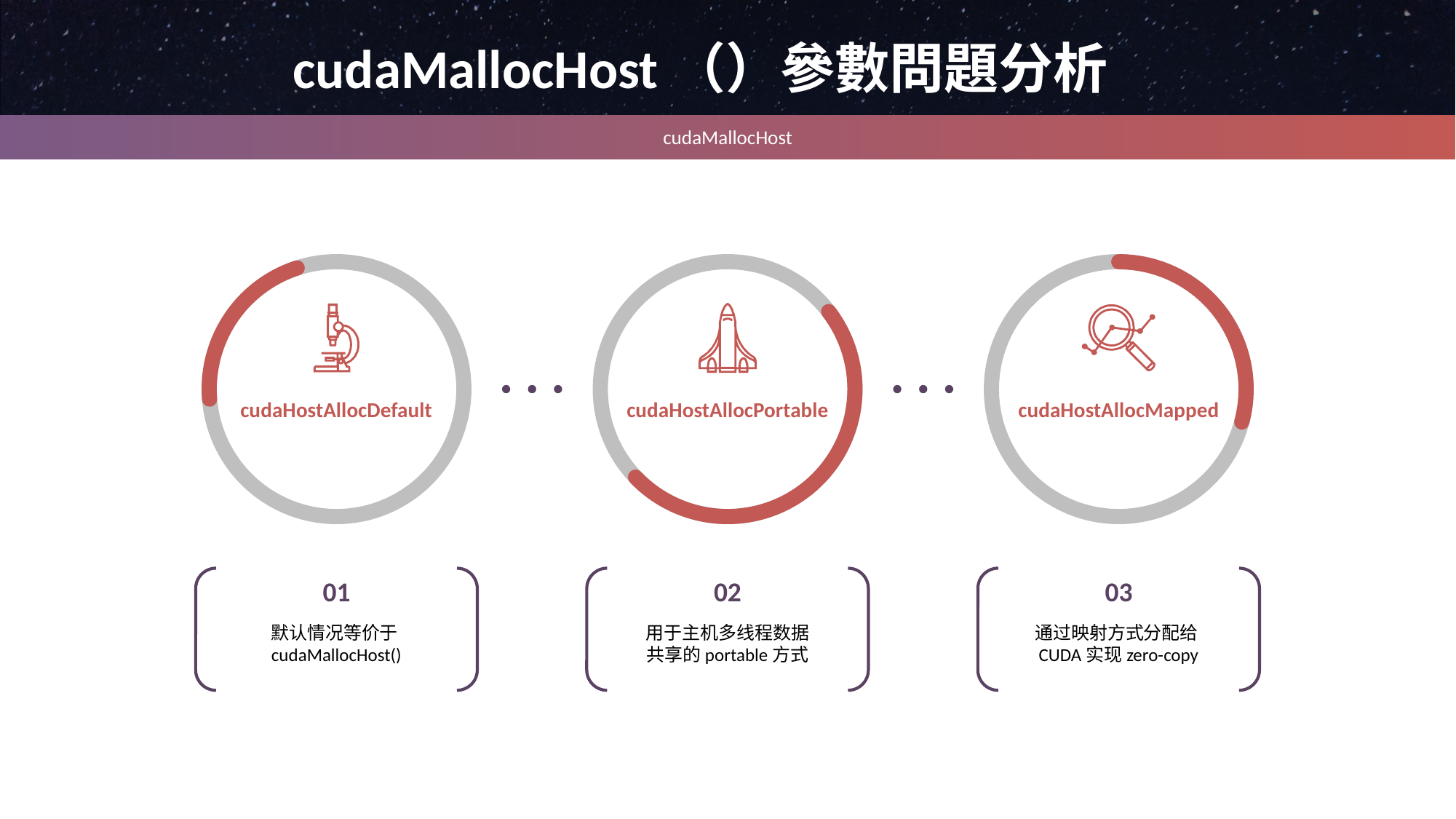

cudaMallocHost（）參數問題分析
cudaMallocHost

cudaHostAllocDefault
cudaHostAllocPortable
cudaHostAllocMapped

01
默认情况等价于cudaMallocHost()

02
用于主机多线程数据共享的portable方式

03
通过映射方式分配给CUDA实现zero-copy